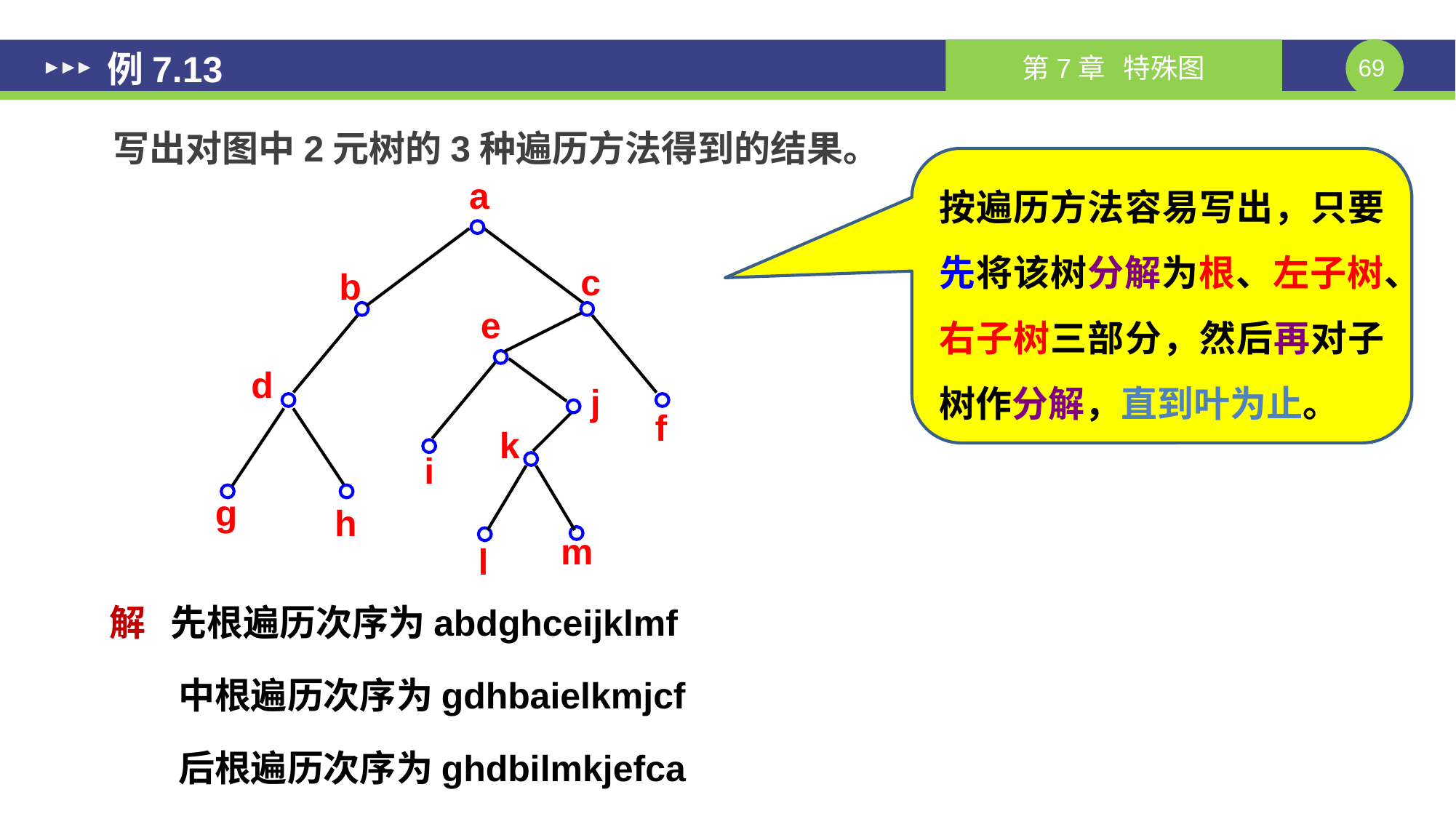

# 例7.13
写出对图中2元树的3种遍历方法得到的结果。
按遍历方法容易写出，只要先将该树分解为根、左子树、右子树三部分，然后再对子树作分解，直到叶为止。
a

c
b

e

d
j

f

k

i

g
h

m
l
解   先根遍历次序为abdghceijklmf
中根遍历次序为gdhbaielkmjcf
后根遍历次序为ghdbilmkjefca